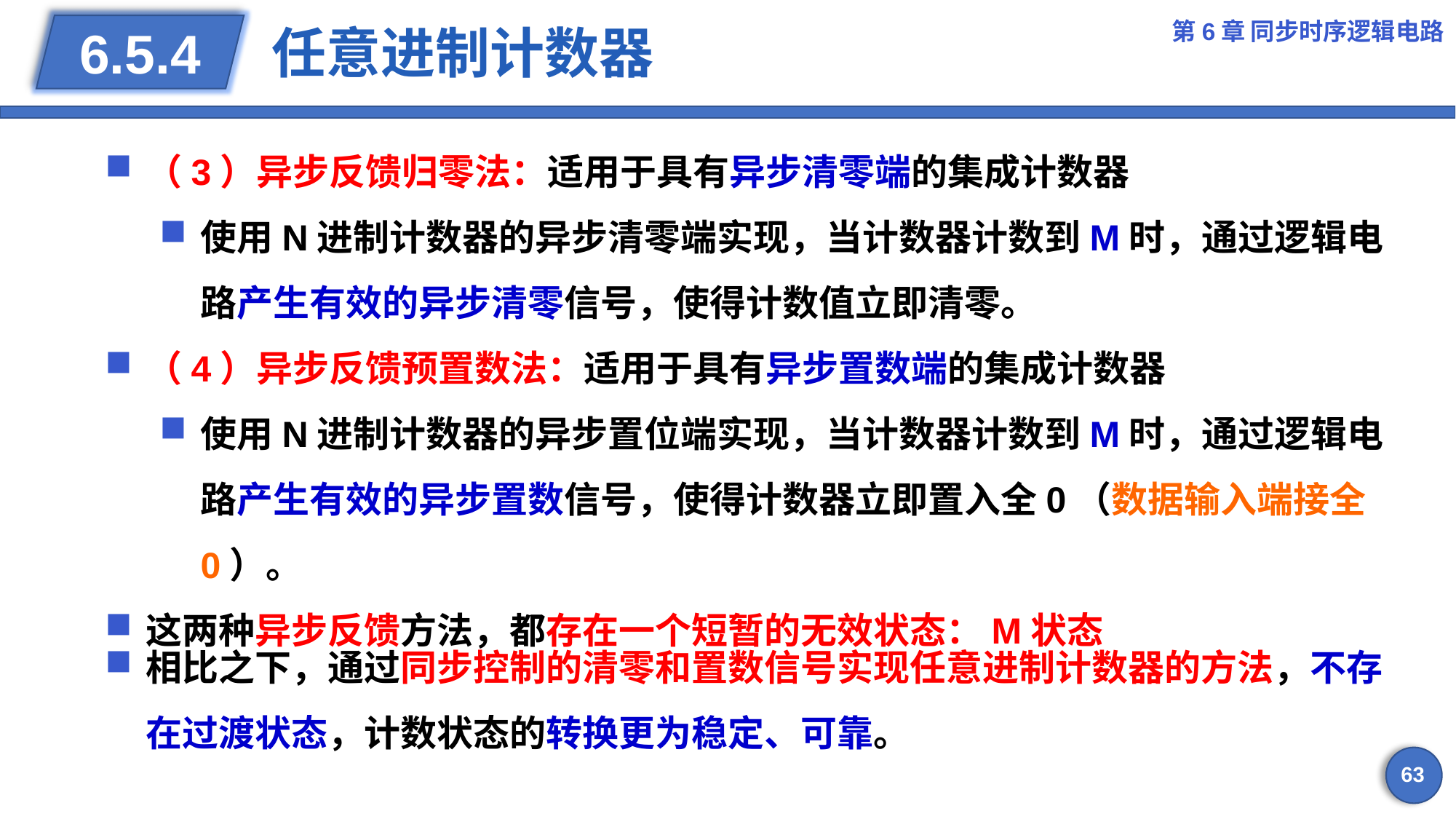

第6章 同步时序逻辑电路
# 任意进制计数器
6.5.4
（3）异步反馈归零法：适用于具有异步清零端的集成计数器
使用N进制计数器的异步清零端实现，当计数器计数到M时，通过逻辑电路产生有效的异步清零信号，使得计数值立即清零。
（4）异步反馈预置数法：适用于具有异步置数端的集成计数器
使用N进制计数器的异步置位端实现，当计数器计数到M时，通过逻辑电路产生有效的异步置数信号，使得计数器立即置入全0（数据输入端接全0）。
这两种异步反馈方法，都存在一个短暂的无效状态：M状态
相比之下，通过同步控制的清零和置数信号实现任意进制计数器的方法，不存在过渡状态，计数状态的转换更为稳定、可靠。
63